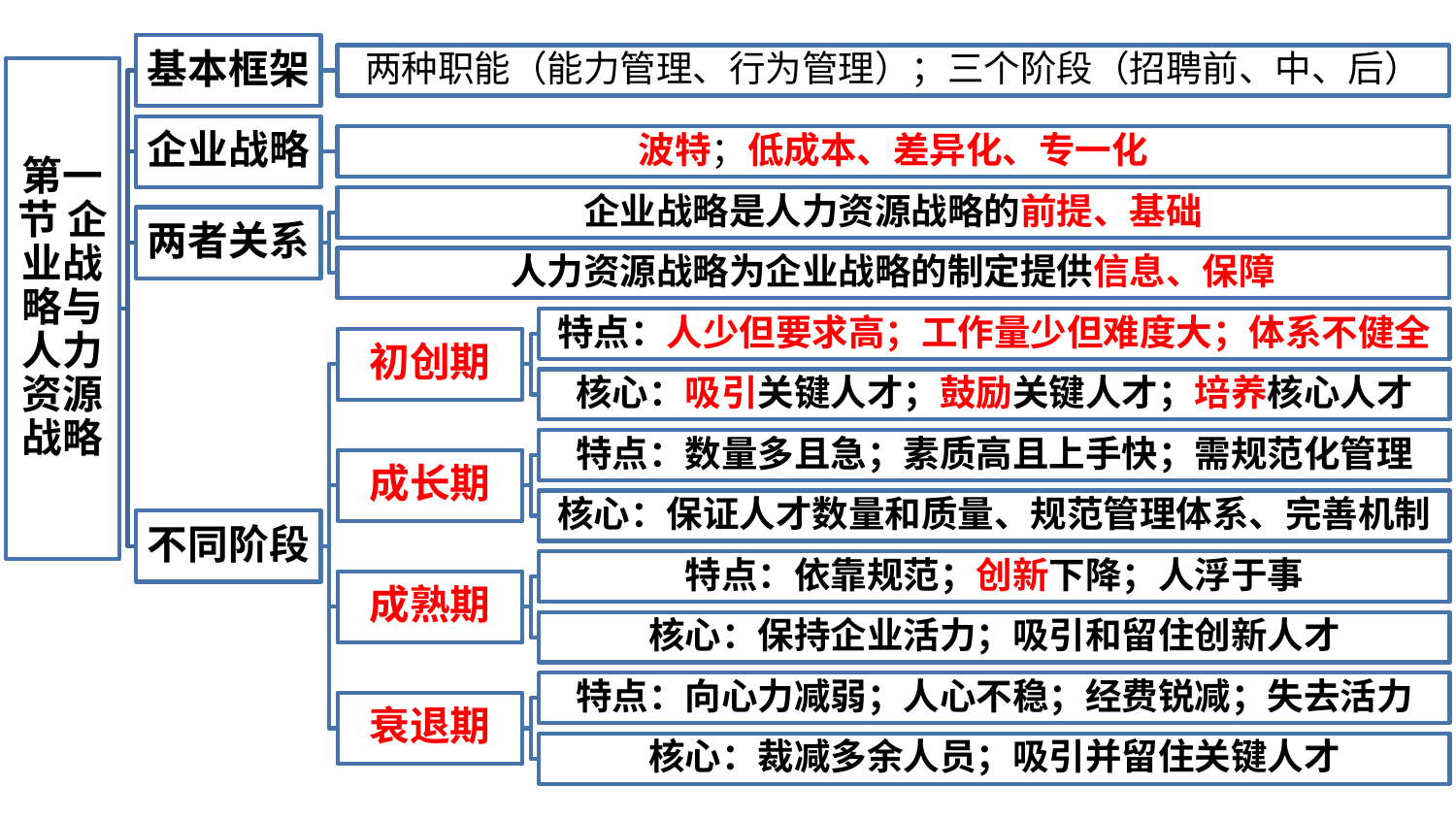

第一节 企业战略与人力资源战略
基本框架
两种职能（能力管理、行为管理）；三个阶段（招聘前、中、后）
企业战略
波特；低成本、差异化、专一化
两者关系
企业战略是人力资源战略的前提、基础
人力资源战略为企业战略的制定提供信息、保障
不同阶段
初创期
特点：人少但要求高；工作量少但难度大；体系不健全
核心：吸引关键人才；鼓励关键人才；培养核心人才
成长期
特点：数量多且急；素质高且上手快；需规范化管理
核心：保证人才数量和质量、规范管理体系、完善机制
成熟期
特点：依靠规范；创新下降；人浮于事
核心：保持企业活力；吸引和留住创新人才
衰退期
特点：向心力减弱；人心不稳；经费锐减；失去活力
核心：裁减多余人员；吸引并留住关键人才
多题型